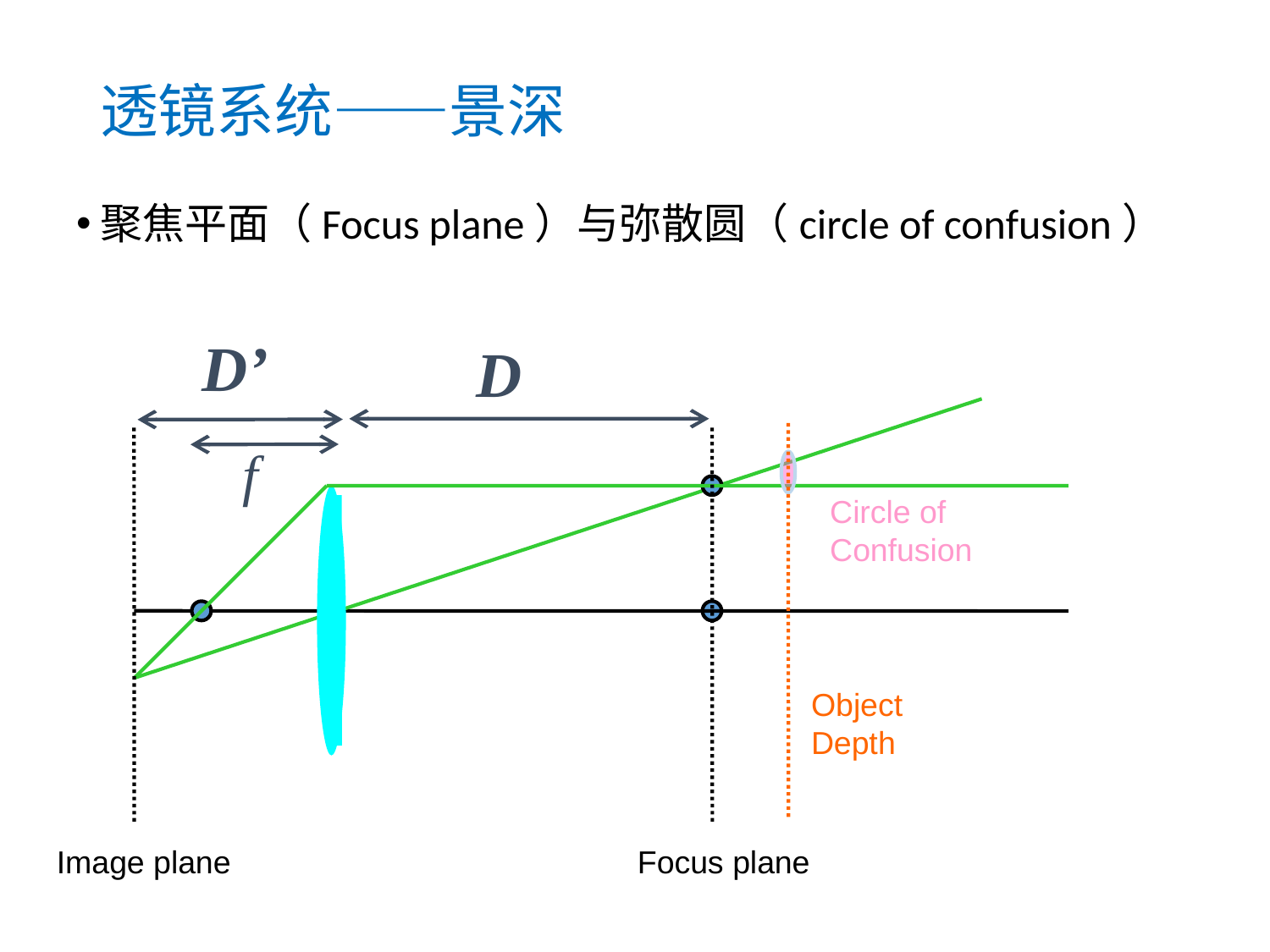

# 透镜系统——景深
聚焦平面（Focus plane）与弥散圆（circle of confusion）
D’
D

f

Circle of
Confusion

Object
Depth
Image plane
Focus plane